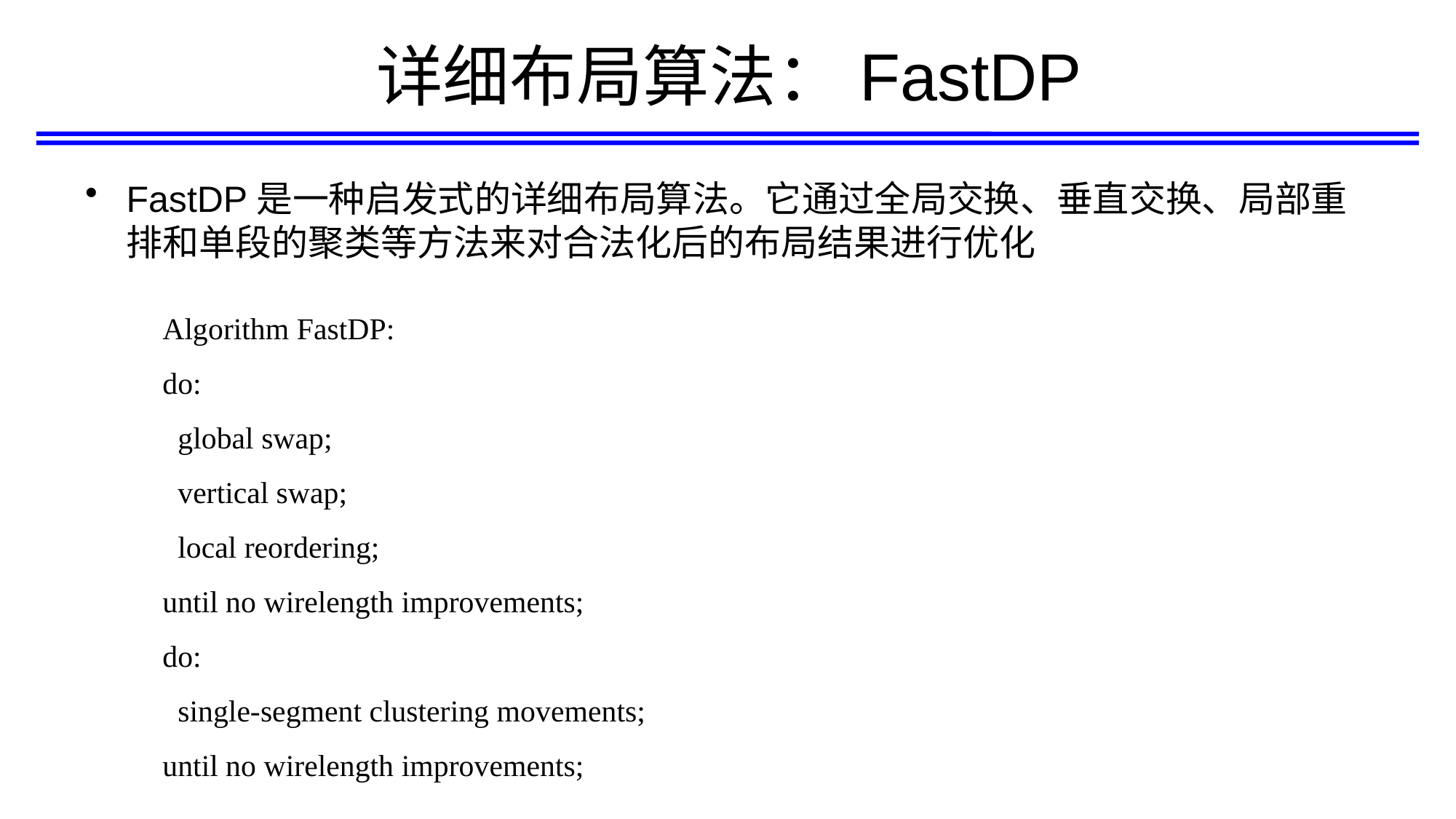

# 详细布局算法：FastDP
FastDP是一种启发式的详细布局算法。它通过全局交换、垂直交换、局部重排和单段的聚类等方法来对合法化后的布局结果进行优化
Algorithm FastDP:
do:
  global swap;
  vertical swap;
  local reordering;
until no wirelength improvements;
do:
  single-segment clustering movements;
until no wirelength improvements;